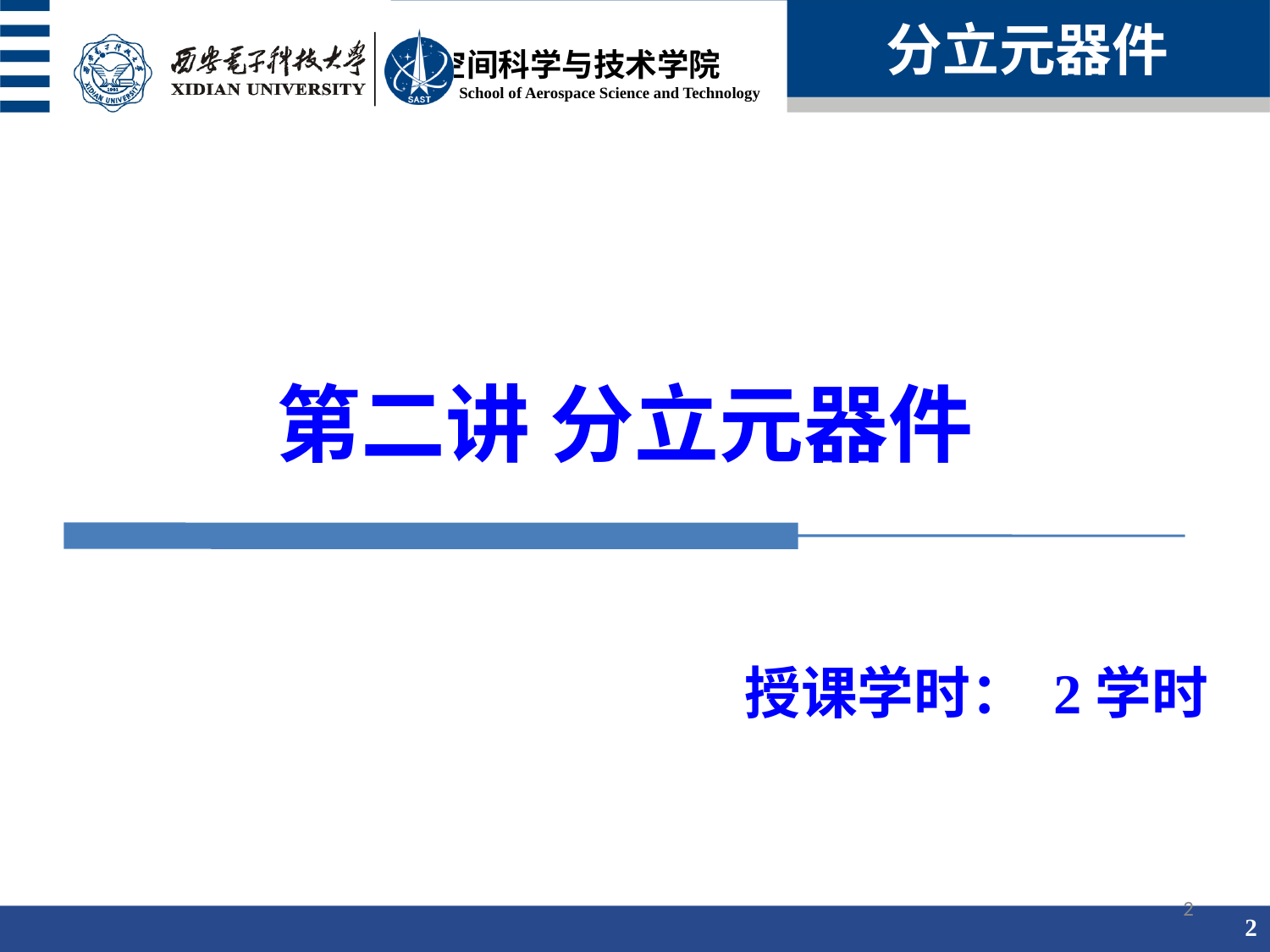

分立元器件
# 第二讲 分立元器件
授课学时： 2学时
2